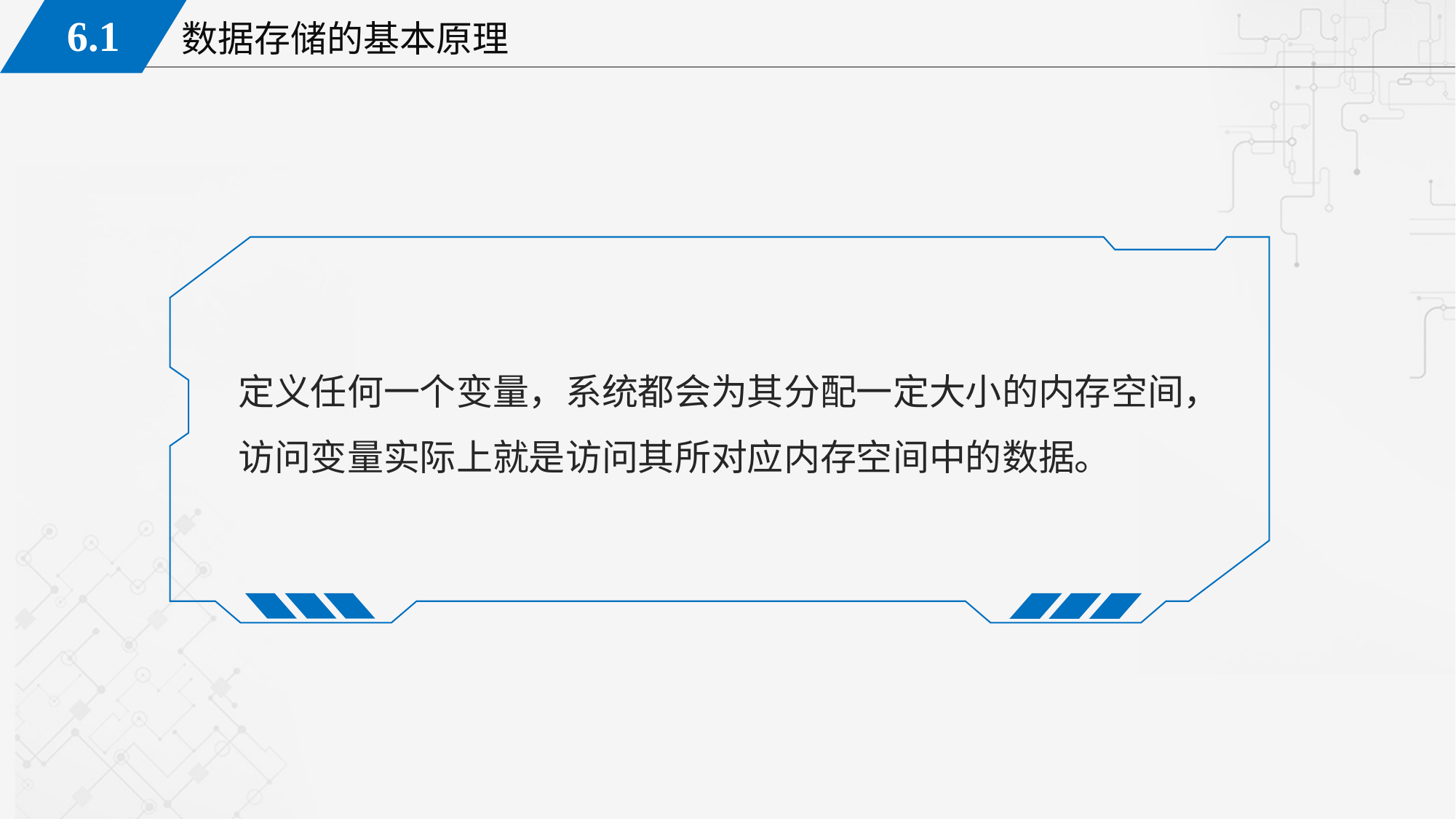

定义任何一个变量，系统都会为其分配一定大小的内存空间，访问变量实际上就是访问其所对应内存空间中的数据。